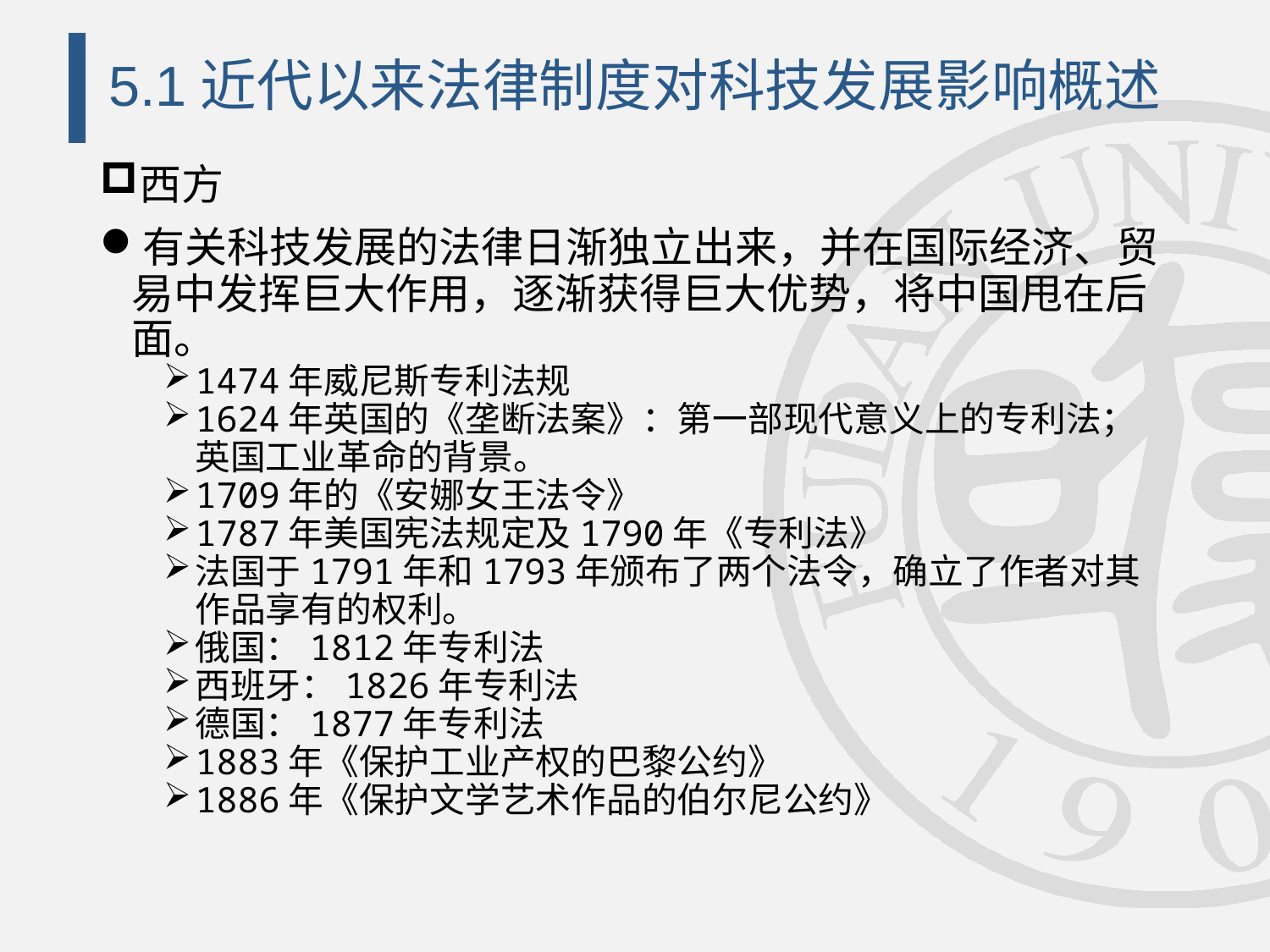

# 5.1近代以来法律制度对科技发展影响概述
西方
有关科技发展的法律日渐独立出来，并在国际经济、贸易中发挥巨大作用，逐渐获得巨大优势，将中国甩在后面。
1474年威尼斯专利法规
1624年英国的《垄断法案》：第一部现代意义上的专利法；英国工业革命的背景。
1709年的《安娜女王法令》
1787年美国宪法规定及1790年《专利法》
法国于1791年和1793年颁布了两个法令，确立了作者对其作品享有的权利。
俄国：1812年专利法
西班牙：1826年专利法
德国：1877年专利法
1883年《保护工业产权的巴黎公约》
1886年《保护文学艺术作品的伯尔尼公约》